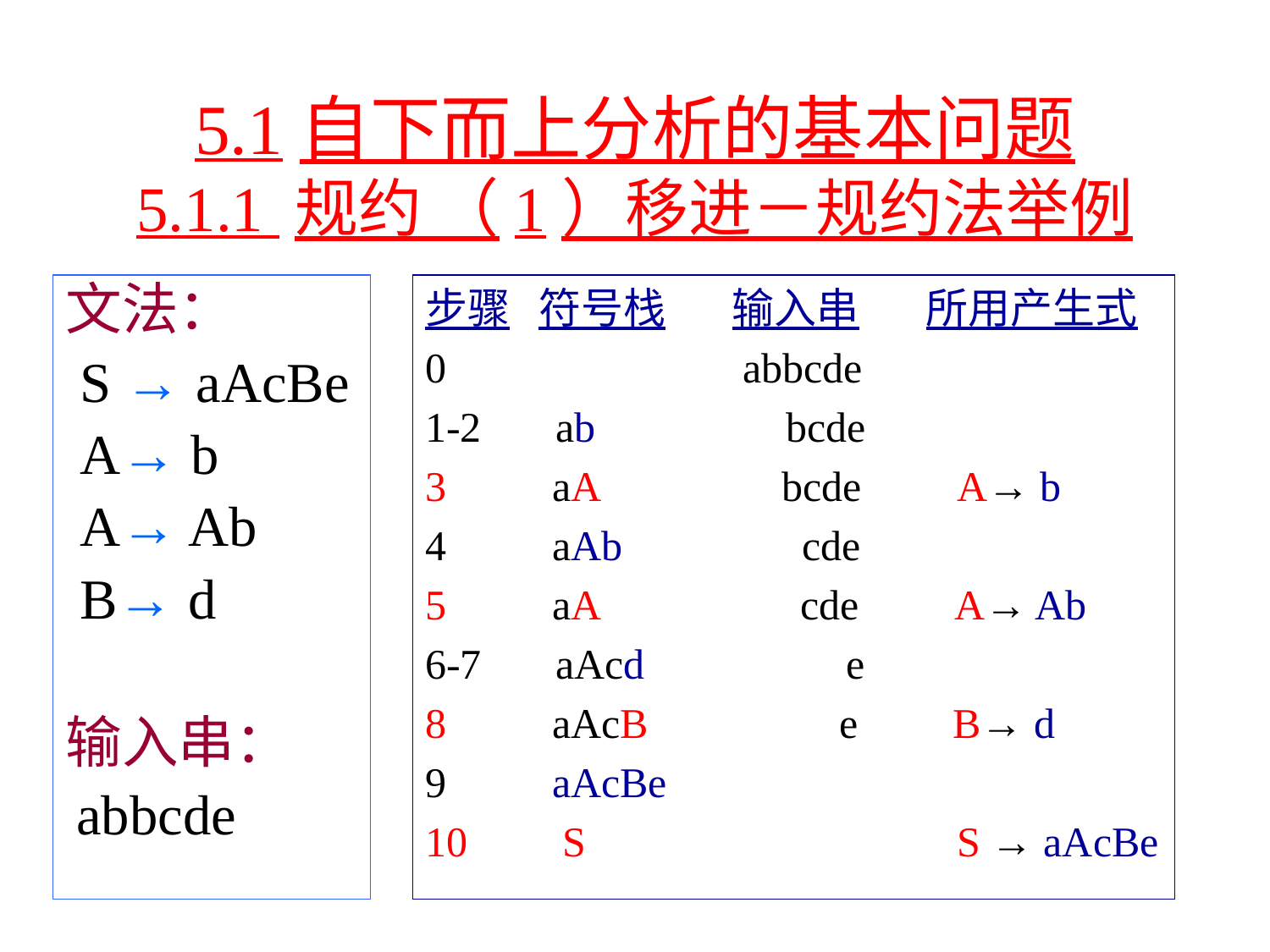

# 5.1自下而上分析的基本问题 5.1.1 规约 （1）移进－规约法举例
文法：
 S → aAcBe
 A→ b
 A→ Ab
 B→ d

输入串：
 abbcde
步骤   符号栈       输入串       所用产生式
0                            abbcde
1-2       ab                  bcde
3          aA                 bcde         A→ b
4          aAb                 cde
5          aA                   cde         A→ Ab
6-7       aAcd                   e
8          aAcB                  e         B→ d
9          aAcBe
10         S                                   S → aAcBe